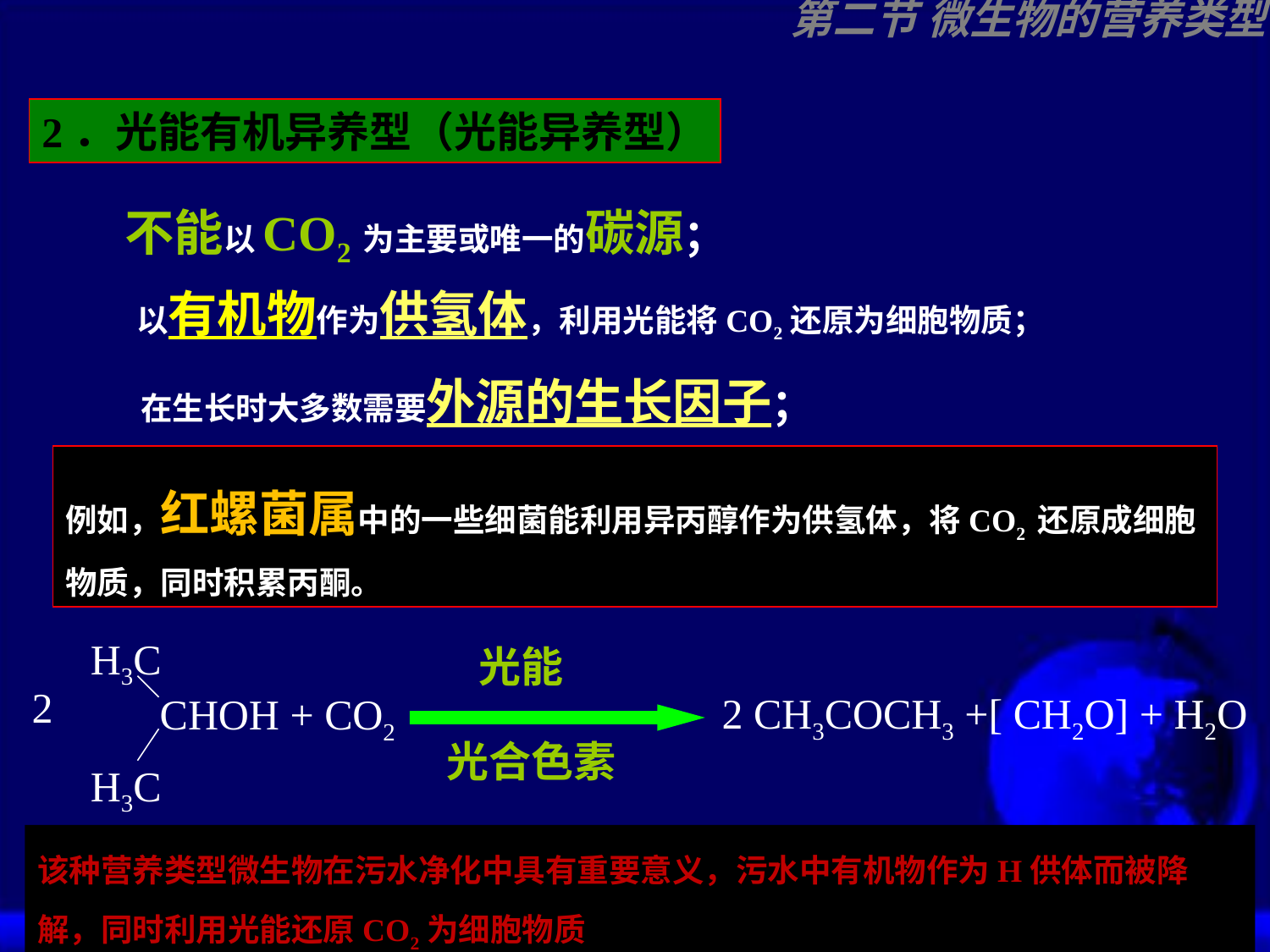

第二节 微生物的营养类型
2．光能有机异养型（光能异养型）
不能以CO2为主要或唯一的碳源；

以有机物作为供氢体，利用光能将CO2还原为细胞物质；
在生长时大多数需要外源的生长因子；
例如，红螺菌属中的一些细菌能利用异丙醇作为供氢体，将CO2 还原成细胞物质，同时积累丙酮。
H3C
光能
2

2 CH3COCH3 +[ CH2O] + H2O
CHOH + CO2

光合色素

H3C
该种营养类型微生物在污水净化中具有重要意义，污水中有机物作为H供体而被降解，同时利用光能还原CO2为细胞物质